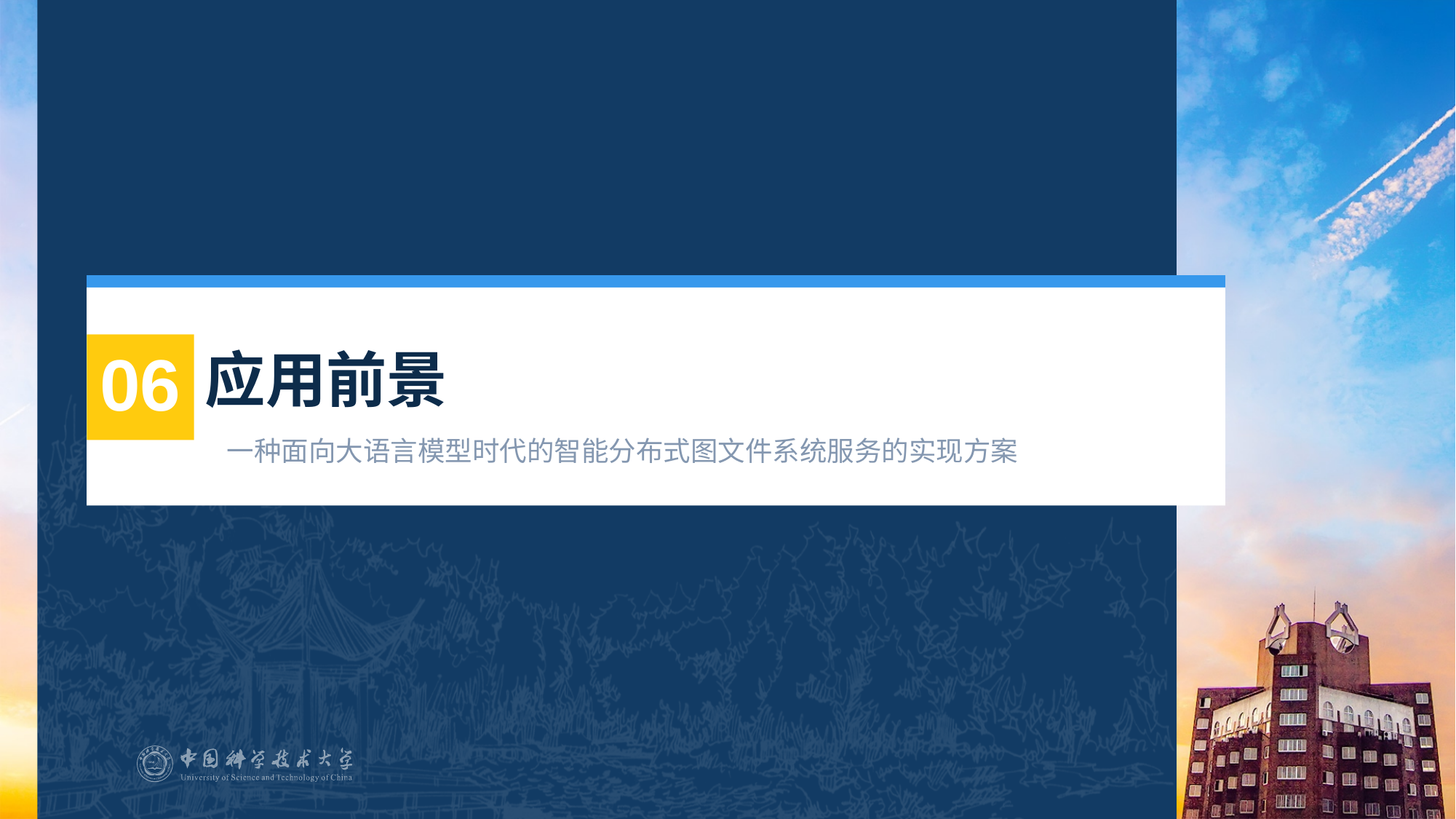

# 应用前景
06
一种面向大语言模型时代的智能分布式图文件系统服务的实现方案